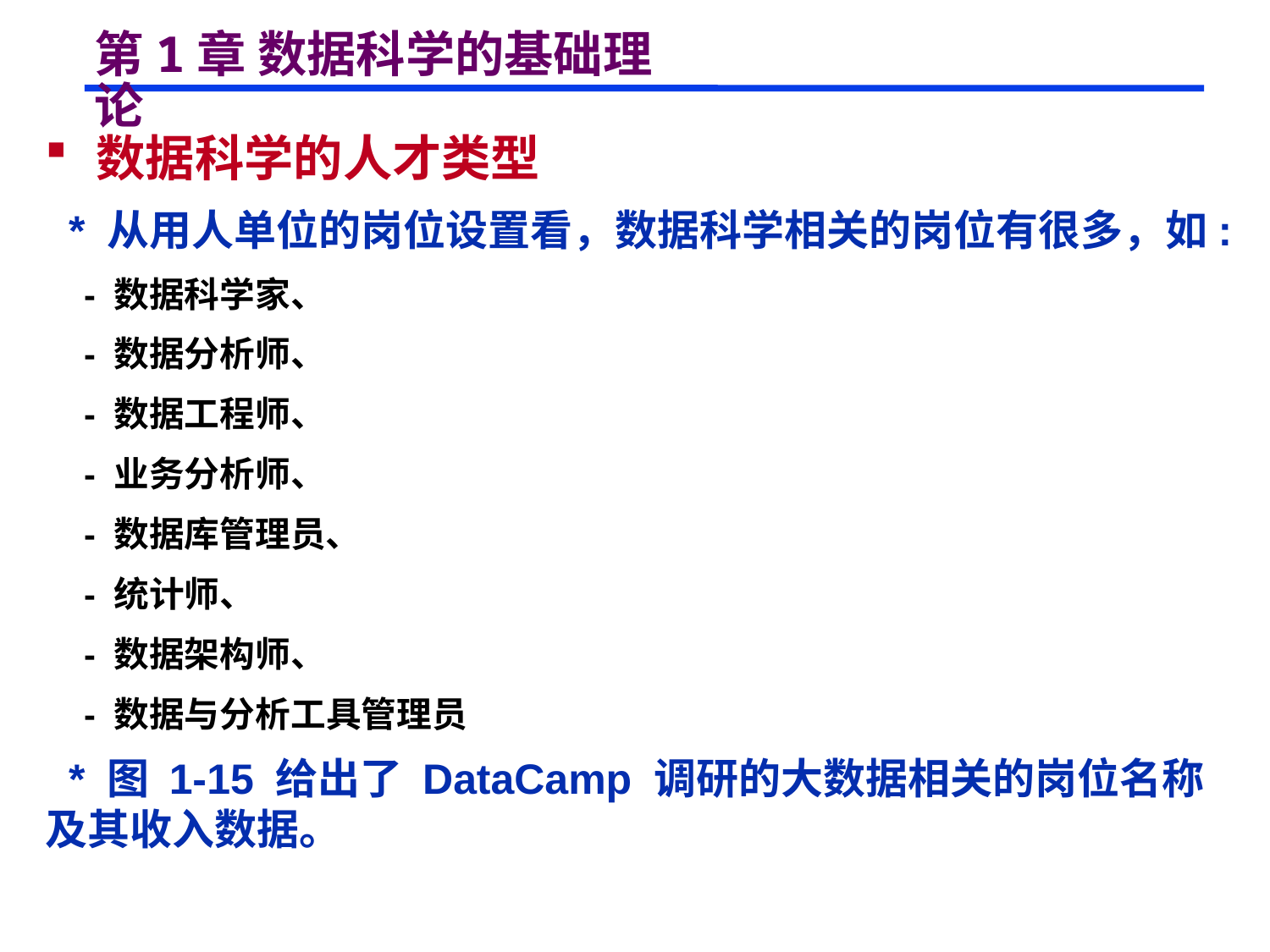

# 第1章 数据科学的基础理论
 数据科学的人才类型
  * 从用人单位的岗位设置看，数据科学相关的岗位有很多，如:
    - 数据科学家、
    - 数据分析师、
    - 数据工程师、
    - 业务分析师、
    - 数据库管理员、
    - 统计师、
    - 数据架构师、
    - 数据与分析工具管理员
  * 图 1-15 给出了 DataCamp 调研的大数据相关的岗位名称及其收入数据。